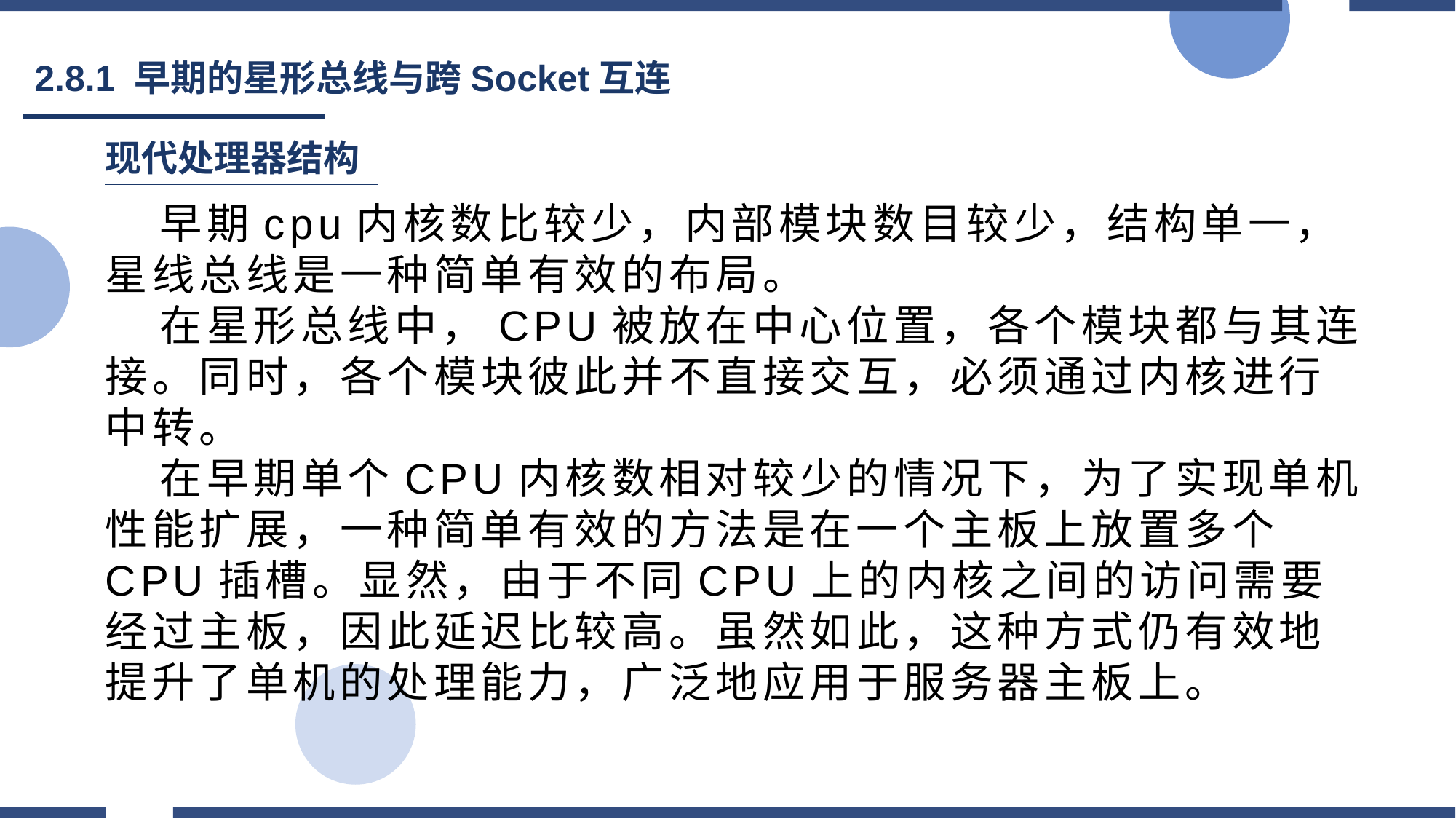

# 2.8.1 早期的星形总线与跨Socket互连
现代处理器结构
早期cpu内核数比较少，内部模块数目较少，结构单一，星线总线是一种简单有效的布局。
在星形总线中，CPU被放在中心位置，各个模块都与其连接。同时，各个模块彼此并不直接交互，必须通过内核进行中转。
在早期单个CPU内核数相对较少的情况下，为了实现单机性能扩展，一种简单有效的方法是在一个主板上放置多个CPU插槽。显然，由于不同CPU上的内核之间的访问需要经过主板，因此延迟比较高。虽然如此，这种方式仍有效地提升了单机的处理能力，广泛地应用于服务器主板上。